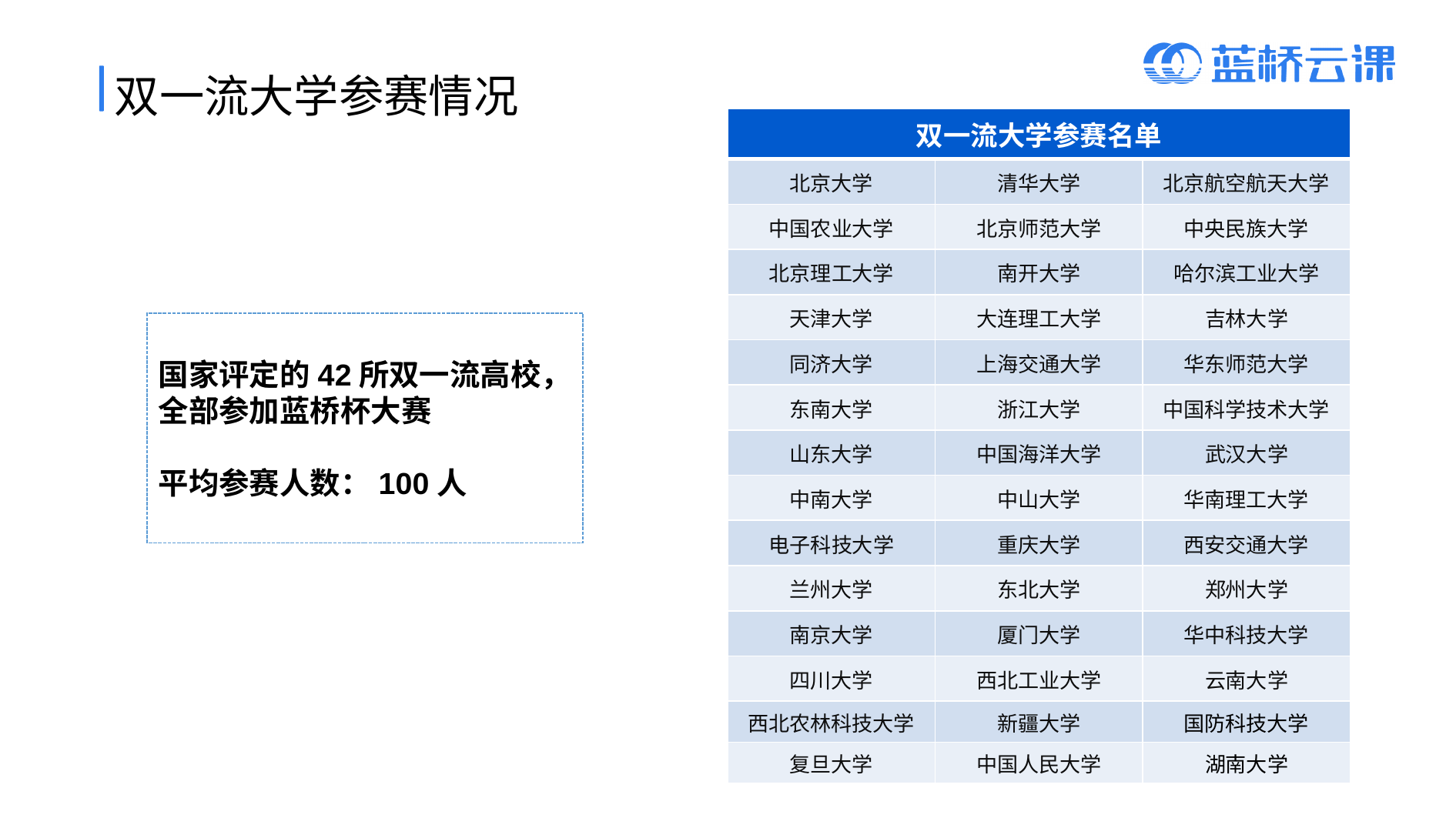

双一流大学参赛情况

| 双一流大学参赛名单 |  |  |
| --- | --- | --- |
| 北京大学 | 清华大学 | 北京航空航天大学 |
| 中国农业大学 | 北京师范大学 | 中央民族大学 |
| 北京理工大学 | 南开大学 | 哈尔滨工业大学 |
| 天津大学 | 大连理工大学 | 吉林大学 |
| 同济大学 | 上海交通大学 | 华东师范大学 |
| 东南大学 | 浙江大学 | 中国科学技术大学 |
| 山东大学 | 中国海洋大学 | 武汉大学 |
| 中南大学 | 中山大学 | 华南理工大学 |
| 电子科技大学 | 重庆大学 | 西安交通大学 |
| 兰州大学 | 东北大学 | 郑州大学 |
| 南京大学 | 厦门大学 | 华中科技大学 |
| 四川大学 | 西北工业大学 | 云南大学 |
| 西北农林科技大学 | 新疆大学 | 国防科技大学 |
| 复旦大学 | 中国人民大学 | 湖南大学 |

国家评定的42所双一流高校，
全部参加蓝桥杯大赛

平均参赛人数：100人